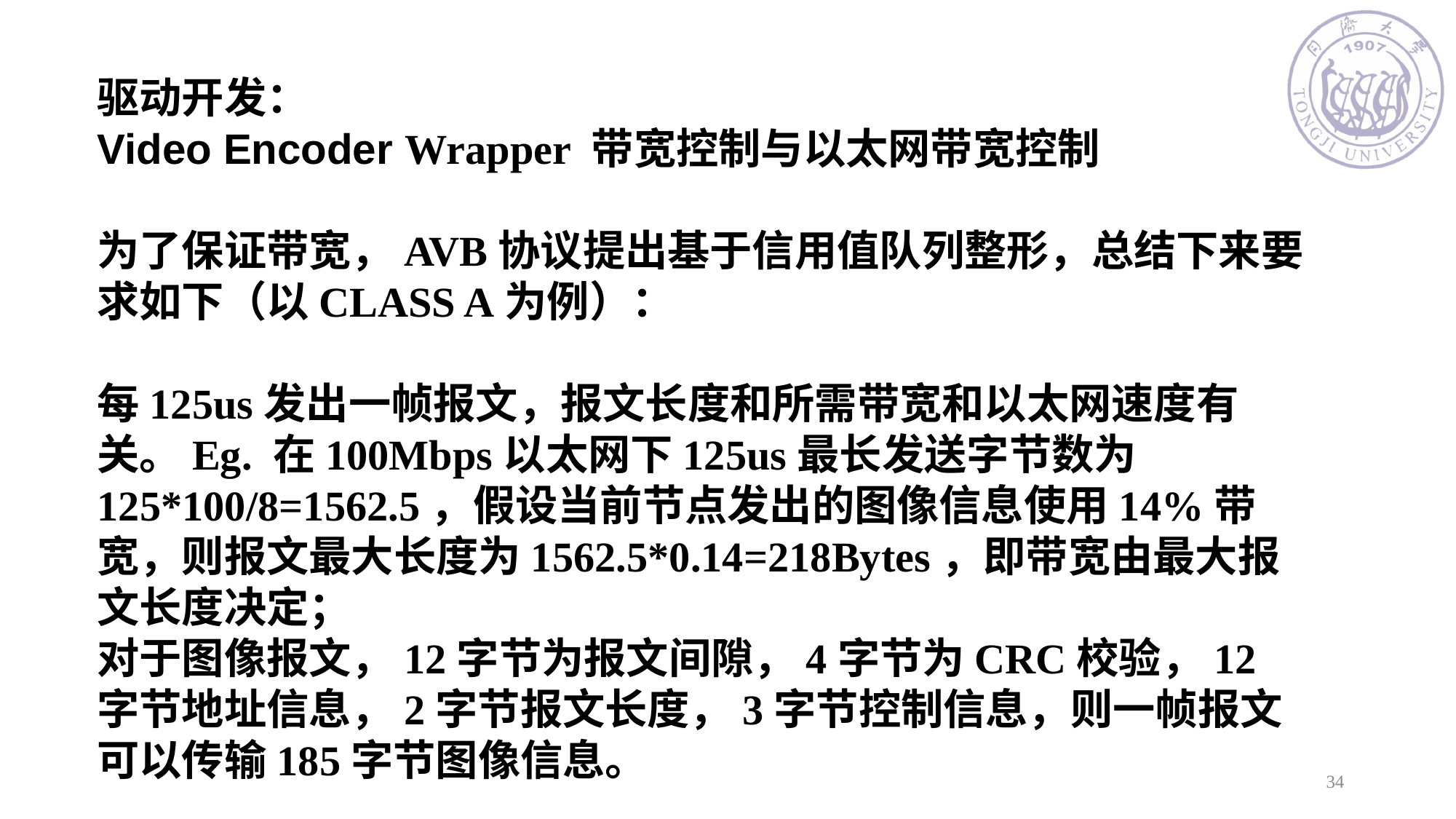

驱动开发：
Video Encoder Wrapper 带宽控制与以太网带宽控制
为了保证带宽，AVB协议提出基于信用值队列整形，总结下来要求如下（以CLASS A为例）：

每125us发出一帧报文，报文长度和所需带宽和以太网速度有关。Eg. 在100Mbps以太网下125us最长发送字节数为125*100/8=1562.5，假设当前节点发出的图像信息使用14%带宽，则报文最大长度为1562.5*0.14=218Bytes，即带宽由最大报文长度决定；
对于图像报文，12字节为报文间隙，4字节为CRC校验，12字节地址信息，2字节报文长度，3字节控制信息，则一帧报文可以传输185字节图像信息。
34